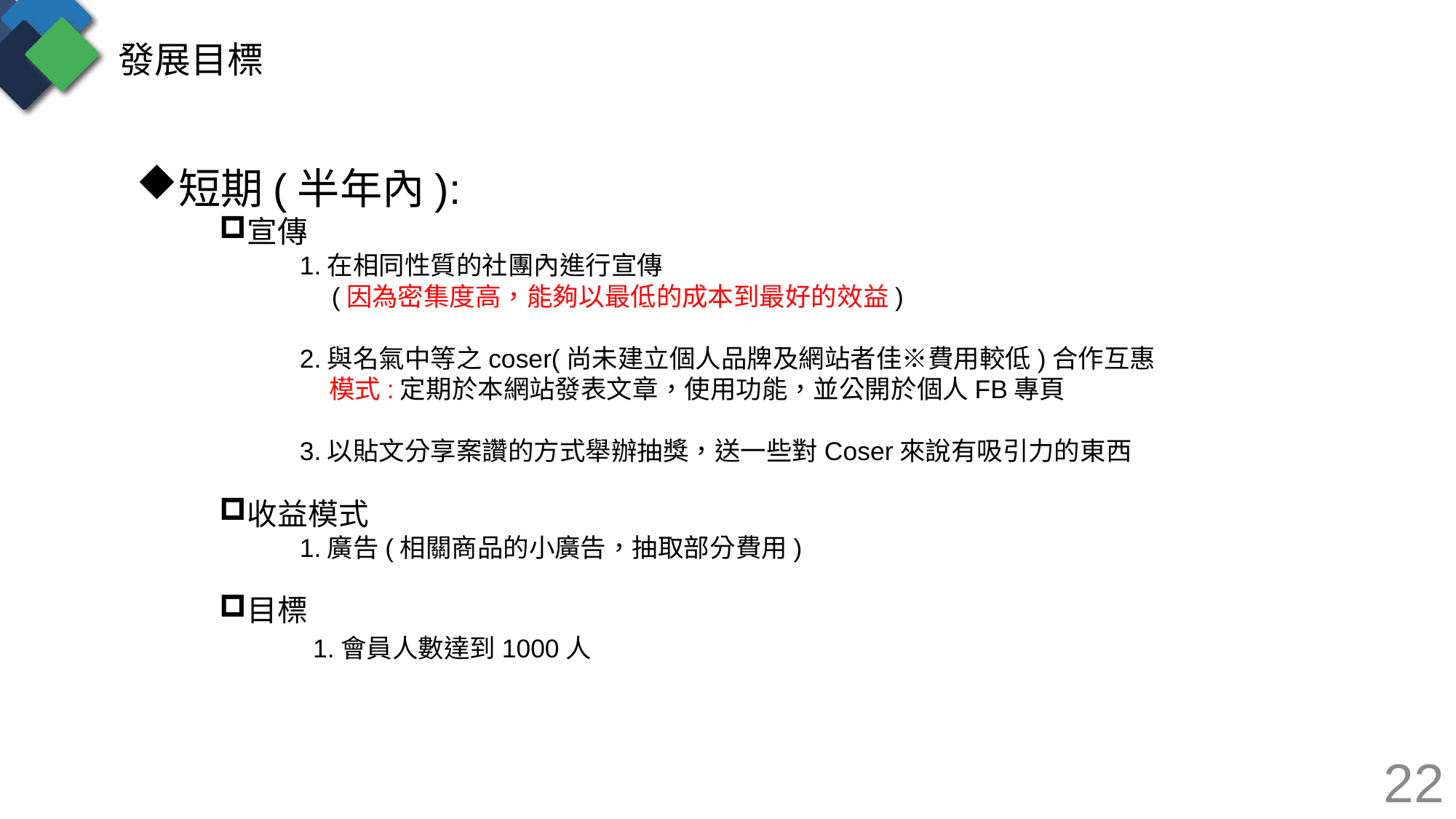

發展目標
短期(半年內):
宣傳
1.在相同性質的社團內進行宣傳
　(因為密集度高，能夠以最低的成本到最好的效益)

2.與名氣中等之coser(尚未建立個人品牌及網站者佳※費用較低)合作互惠
    模式:定期於本網站發表文章，使用功能，並公開於個人FB專頁

3.以貼文分享案讚的方式舉辦抽獎，送一些對Coser來說有吸引力的東西

收益模式
1.廣告(相關商品的小廣告，抽取部分費用)

目標
　　1.會員人數達到1000人
22